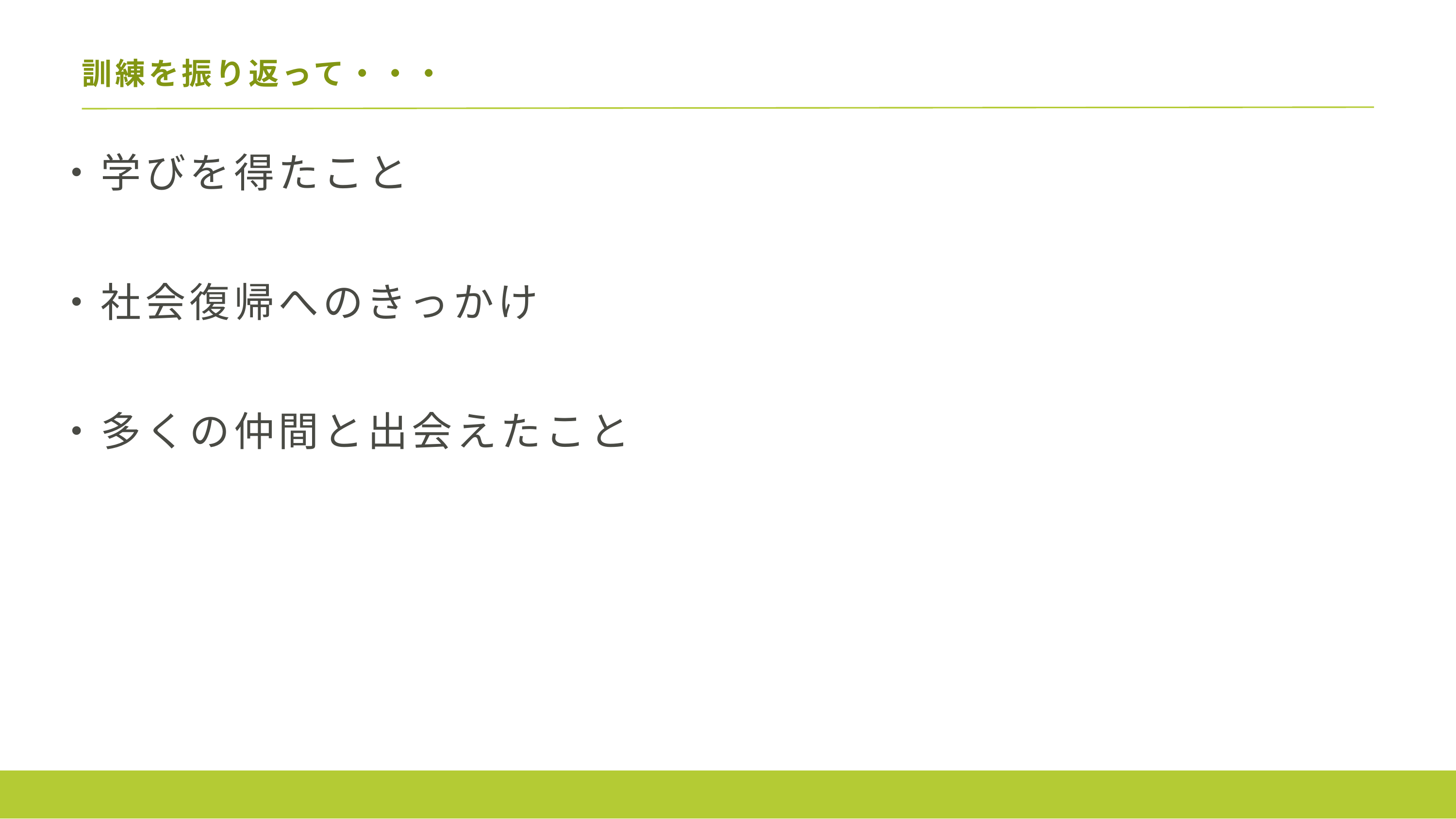

訓練を振り返って・・・

　・学びを得たこと

　・社会復帰へのきっかけ

　・多くの仲間と出会えたこと